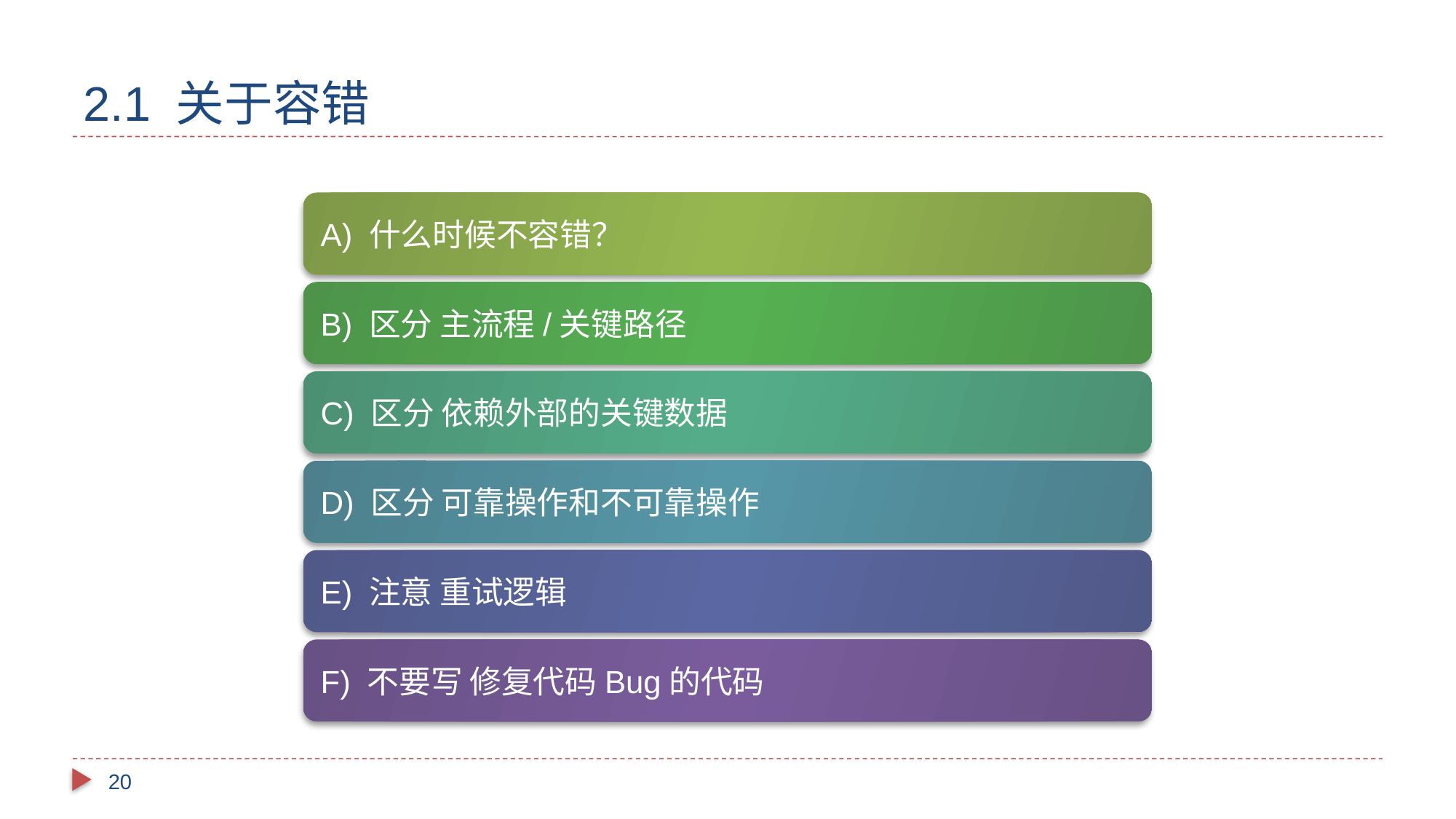

# 2.1 关于容错
A) 什么时候不容错？
B) 区分 主流程/关键路径
C) 区分 依赖外部的关键数据
D) 区分 可靠操作和不可靠操作
E) 注意 重试逻辑
F) 不要写 修复代码Bug的代码
20